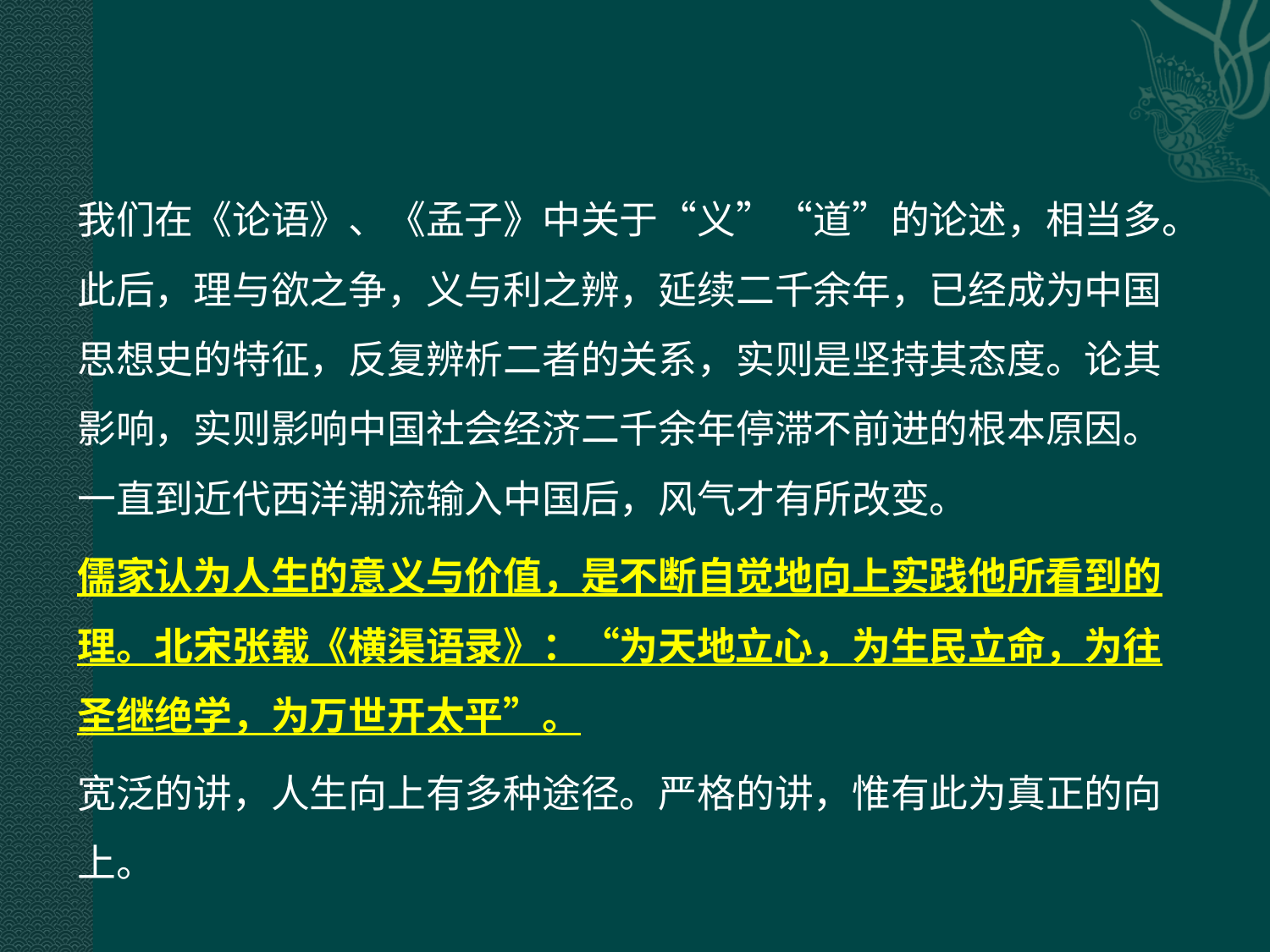

我们在《论语》、《孟子》中关于“义”“道”的论述，相当多。此后，理与欲之争，义与利之辨，延续二千余年，已经成为中国思想史的特征，反复辨析二者的关系，实则是坚持其态度。论其影响，实则影响中国社会经济二千余年停滞不前进的根本原因。一直到近代西洋潮流输入中国后，风气才有所改变。
儒家认为人生的意义与价值，是不断自觉地向上实践他所看到的理。北宋张载《横渠语录》：“为天地立心，为生民立命，为往圣继绝学，为万世开太平”。
宽泛的讲，人生向上有多种途径。严格的讲，惟有此为真正的向上。